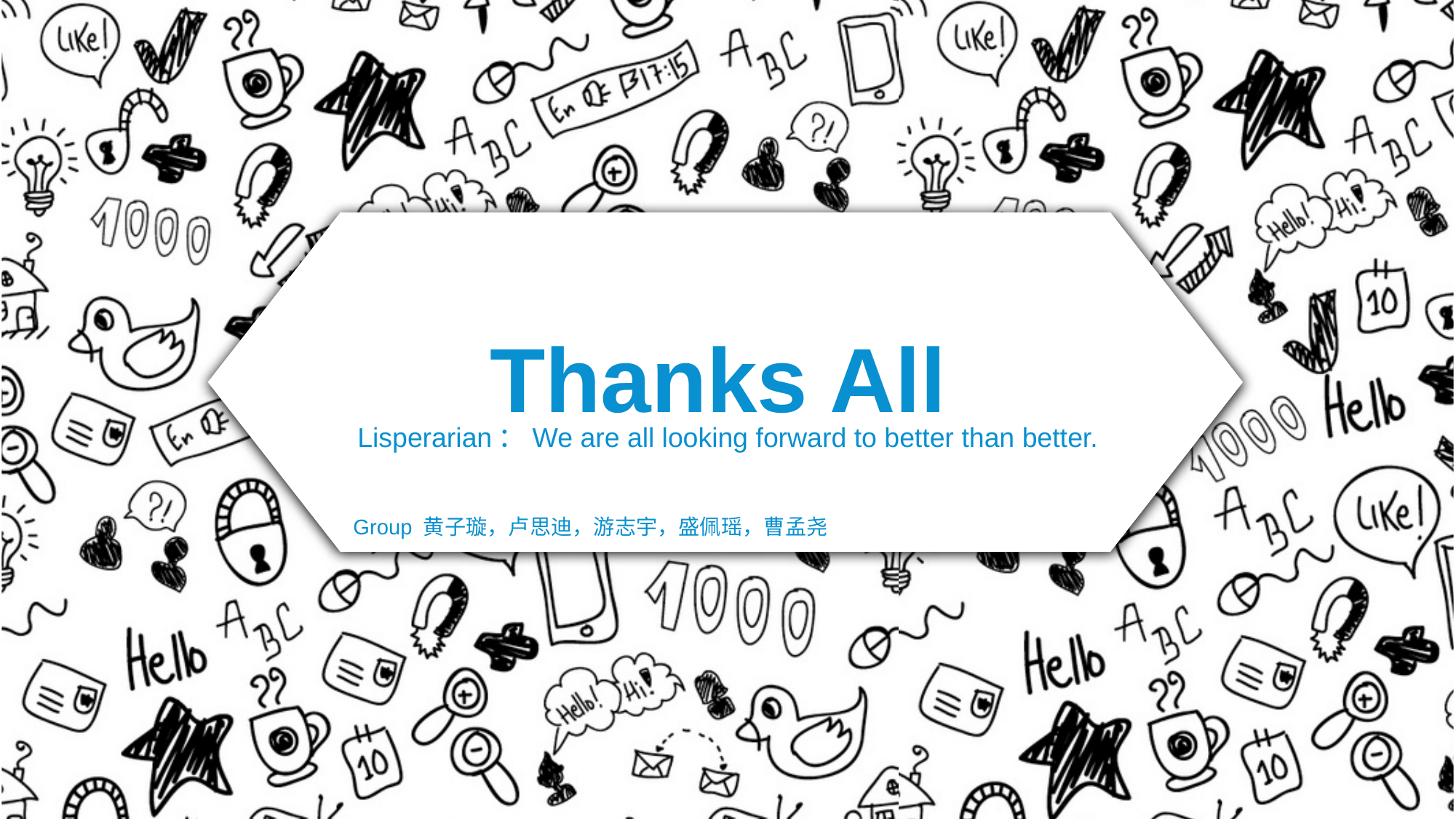

# Thanks All
Lisperarian：We are all looking forward to better than better.
Group 黄子璇，卢思迪，游志宇，盛佩瑶，曹孟尧